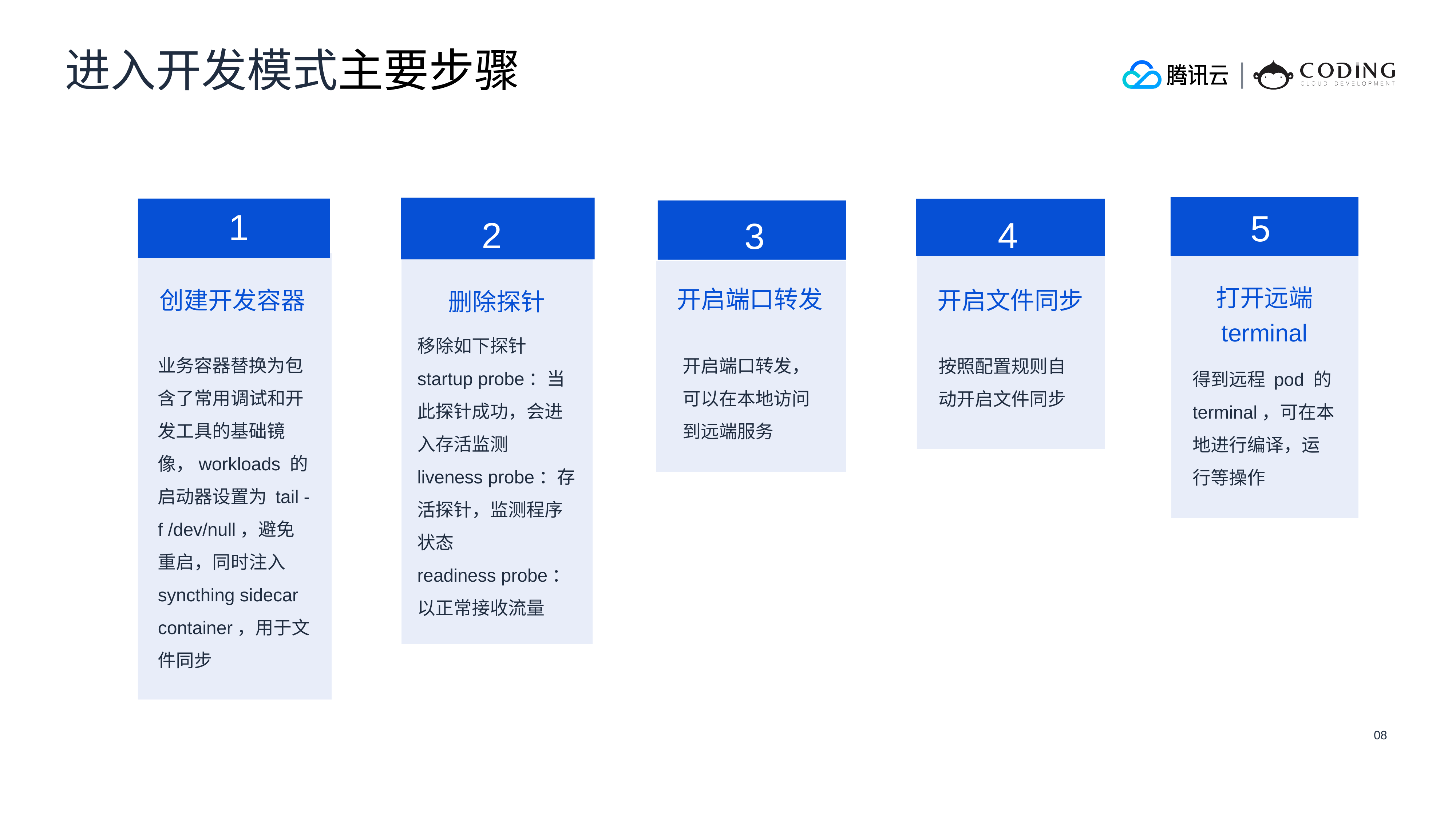

进入开发模式主要步骤
1
5

4
2
3

打开远端
terminal
开启端口转发
开启文件同步
创建开发容器
删除探针
移除如下探针
startup probe：当此探针成功，会进入存活监测
liveness probe：存活探针，监测程序状态
readiness probe：以正常接收流量
业务容器替换为包含了常用调试和开发工具的基础镜像，workloads 的启动器设置为 tail -f /dev/null，避免重启，同时注入syncthing sidecar container，用于文件同步
开启端口转发，可以在本地访问到远端服务
按照配置规则自动开启文件同步
得到远程 pod 的 terminal，可在本地进行编译，运行等操作
08